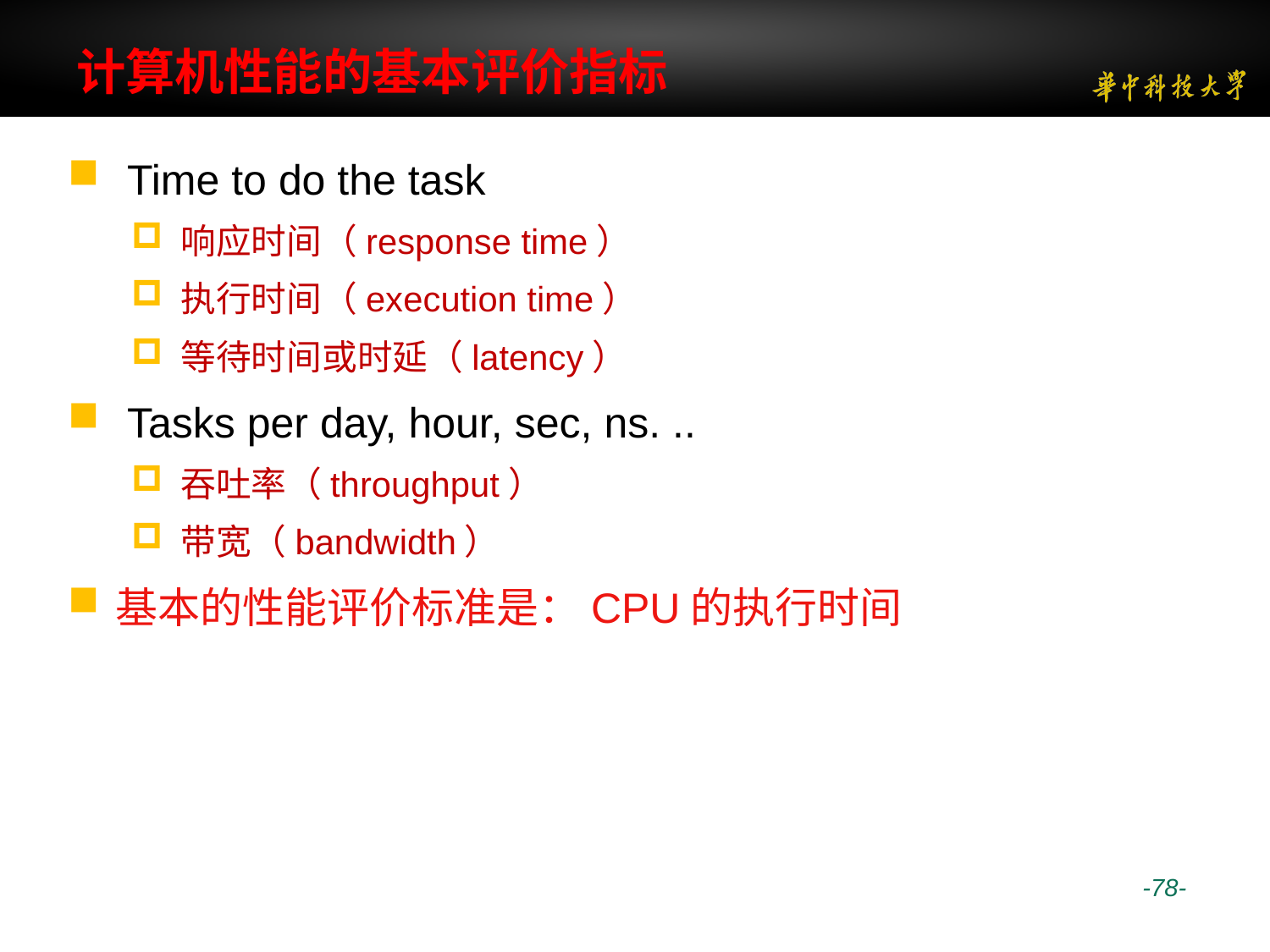

# 计算机性能的基本评价指标
 Time to do the task
响应时间（response time）
执行时间（execution time）
等待时间或时延（latency）
 Tasks per day, hour, sec, ns. ..
吞吐率（throughput）
带宽（bandwidth）
基本的性能评价标准是：CPU的执行时间

 -78-